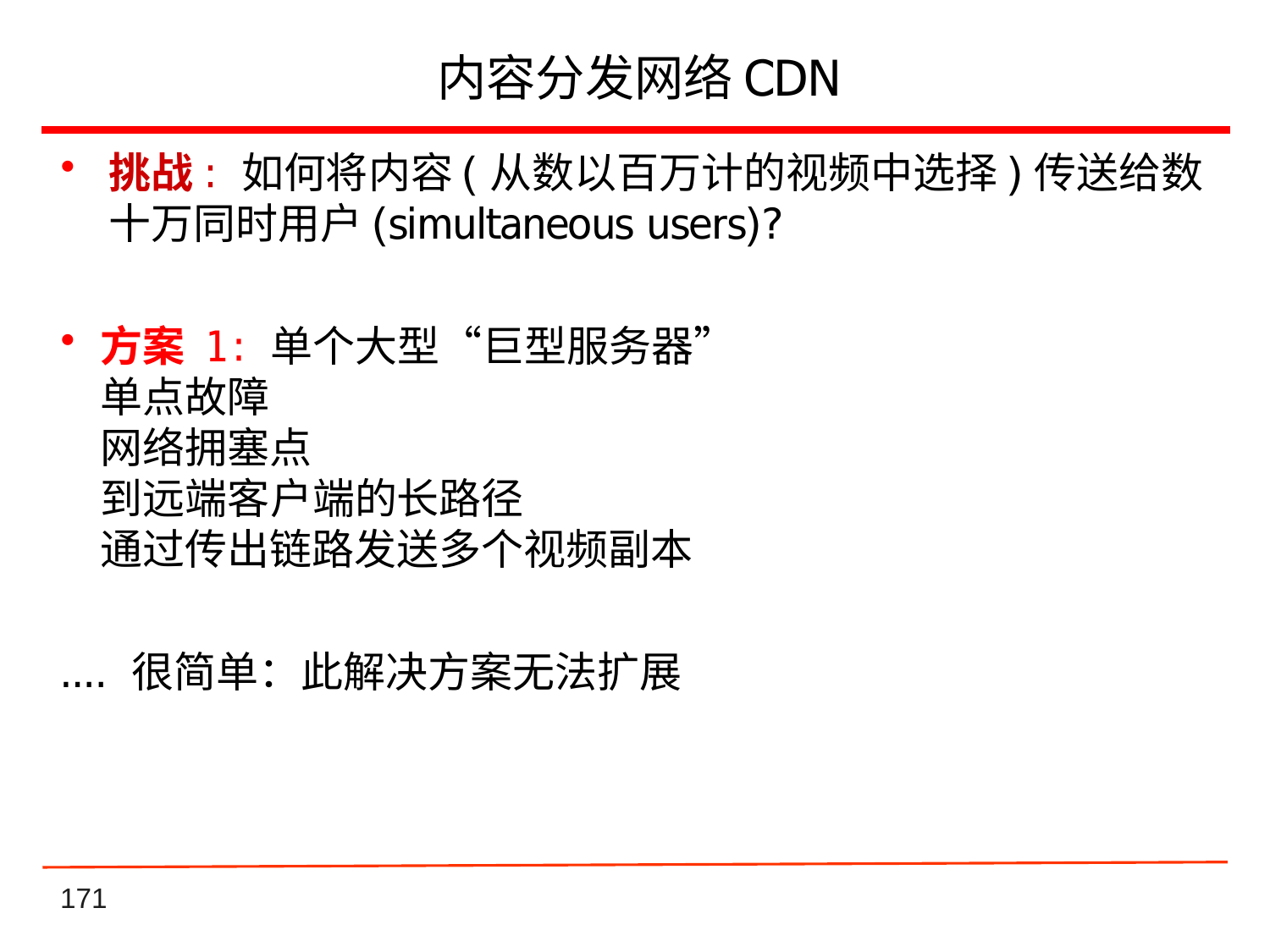

# 内容分发网络CDN
挑战: 如何将内容(从数以百万计的视频中选择)传送给数十万同时用户(simultaneous users)?

方案 1: 单个大型“巨型服务器”
单点故障
网络拥塞点
到远端客户端的长路径
通过传出链路发送多个视频副本

…. 很简单：此解决方案无法扩展